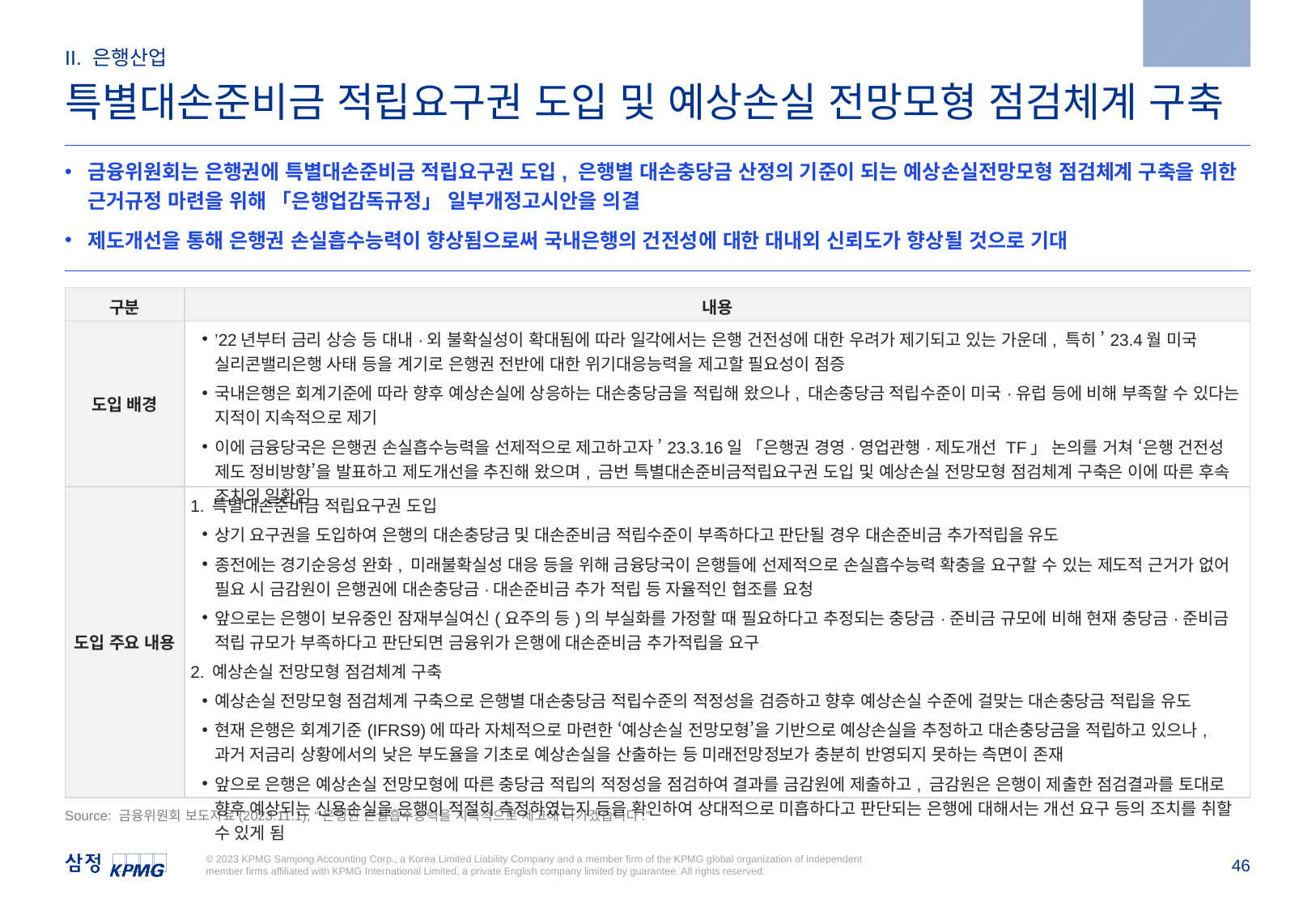

2023.11.1
II. 은행산업
특별대손준비금 적립요구권 도입 및 예상손실 전망모형 점검체계 구축
금융위원회는 은행권에 특별대손준비금 적립요구권 도입, 은행별 대손충당금 산정의 기준이 되는 예상손실전망모형 점검체계 구축을 위한 근거규정 마련을 위해 「은행업감독규정」 일부개정고시안을 의결
제도개선을 통해 은행권 손실흡수능력이 향상됨으로써 국내은행의 건전성에 대한 대내외 신뢰도가 향상될 것으로 기대
| 구분 | 내용 |
| --- | --- |
| 도입 배경 | ’22년부터 금리 상승 등 대내·외 불확실성이 확대됨에 따라 일각에서는 은행 건전성에 대한 우려가 제기되고 있는 가운데, 특히 ’23.4월 미국 실리콘밸리은행 사태 등을 계기로 은행권 전반에 대한 위기대응능력을 제고할 필요성이 점증 국내은행은 회계기준에 따라 향후 예상손실에 상응하는 대손충당금을 적립해 왔으나, 대손충당금 적립수준이 미국·유럽 등에 비해 부족할 수 있다는 지적이 지속적으로 제기 이에 금융당국은 은행권 손실흡수능력을 선제적으로 제고하고자 ’23.3.16일 「은행권 경영·영업관행·제도개선 TF」 논의를 거쳐 ‘은행 건전성 제도 정비방향’을 발표하고 제도개선을 추진해 왔으며, 금번 특별대손준비금적립요구권 도입 및 예상손실 전망모형 점검체계 구축은 이에 따른 후속 조치의 일환임 |
| 도입 주요 내용 | 1. 특별대손준비금 적립요구권 도입 상기 요구권을 도입하여 은행의 대손충당금 및 대손준비금 적립수준이 부족하다고 판단될 경우 대손준비금 추가적립을 유도 종전에는 경기순응성 완화, 미래불확실성 대응 등을 위해 금융당국이 은행들에 선제적으로 손실흡수능력 확충을 요구할 수 있는 제도적 근거가 없어 필요 시 금감원이 은행권에 대손충당금·대손준비금 추가 적립 등 자율적인 협조를 요청 앞으로는 은행이 보유중인 잠재부실여신(요주의 등)의 부실화를 가정할 때 필요하다고 추정되는 충당금·준비금 규모에 비해 현재 충당금·준비금 적립 규모가 부족하다고 판단되면 금융위가 은행에 대손준비금 추가적립을 요구 2. 예상손실 전망모형 점검체계 구축 예상손실 전망모형 점검체계 구축으로 은행별 대손충당금 적립수준의 적정성을 검증하고 향후 예상손실 수준에 걸맞는 대손충당금 적립을 유도 현재 은행은 회계기준(IFRS9)에 따라 자체적으로 마련한 ‘예상손실 전망모형’을 기반으로 예상손실을 추정하고 대손충당금을 적립하고 있으나, 과거 저금리 상황에서의 낮은 부도율을 기초로 예상손실을 산출하는 등 미래전망정보가 충분히 반영되지 못하는 측면이 존재 앞으로 은행은 예상손실 전망모형에 따른 충당금 적립의 적정성을 점검하여 결과를 금감원에 제출하고, 금감원은 은행이 제출한 점검결과를 토대로 향후 예상되는 신용손실을 은행이 적절히 측정하였는지 등을 확인하여 상대적으로 미흡하다고 판단되는 은행에 대해서는 개선 요구 등의 조치를 취할 수 있게 됨 |
Source: 금융위원회 보도자료(2023.11.1), “은행권 손실흡수능력을 지속적으로 제고해 나가겠습니다.”